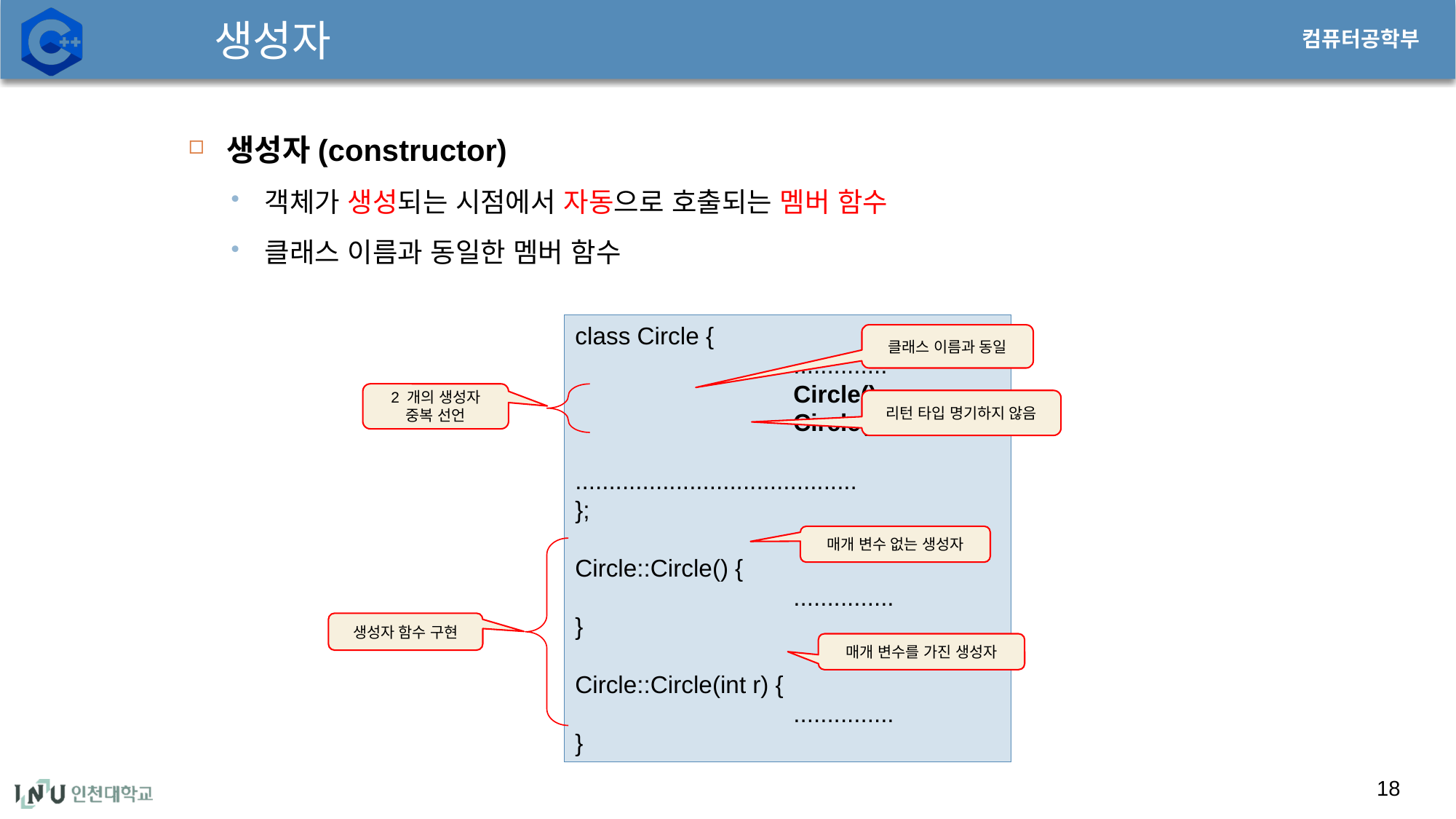

# 생성자
생성자(constructor)
객체가 생성되는 시점에서 자동으로 호출되는 멤버 함수
클래스 이름과 동일한 멤버 함수
class Circle {
		..............
		Circle();
		Circle(int r);
		..........................................
};

Circle::Circle() {
		...............
}

Circle::Circle(int r) {
		...............
}
클래스 이름과 동일
2 개의 생성자
중복 선언

리턴 타입 명기하지 않음
매개 변수 없는 생성자

생성자 함수 구현
매개 변수를 가진 생성자